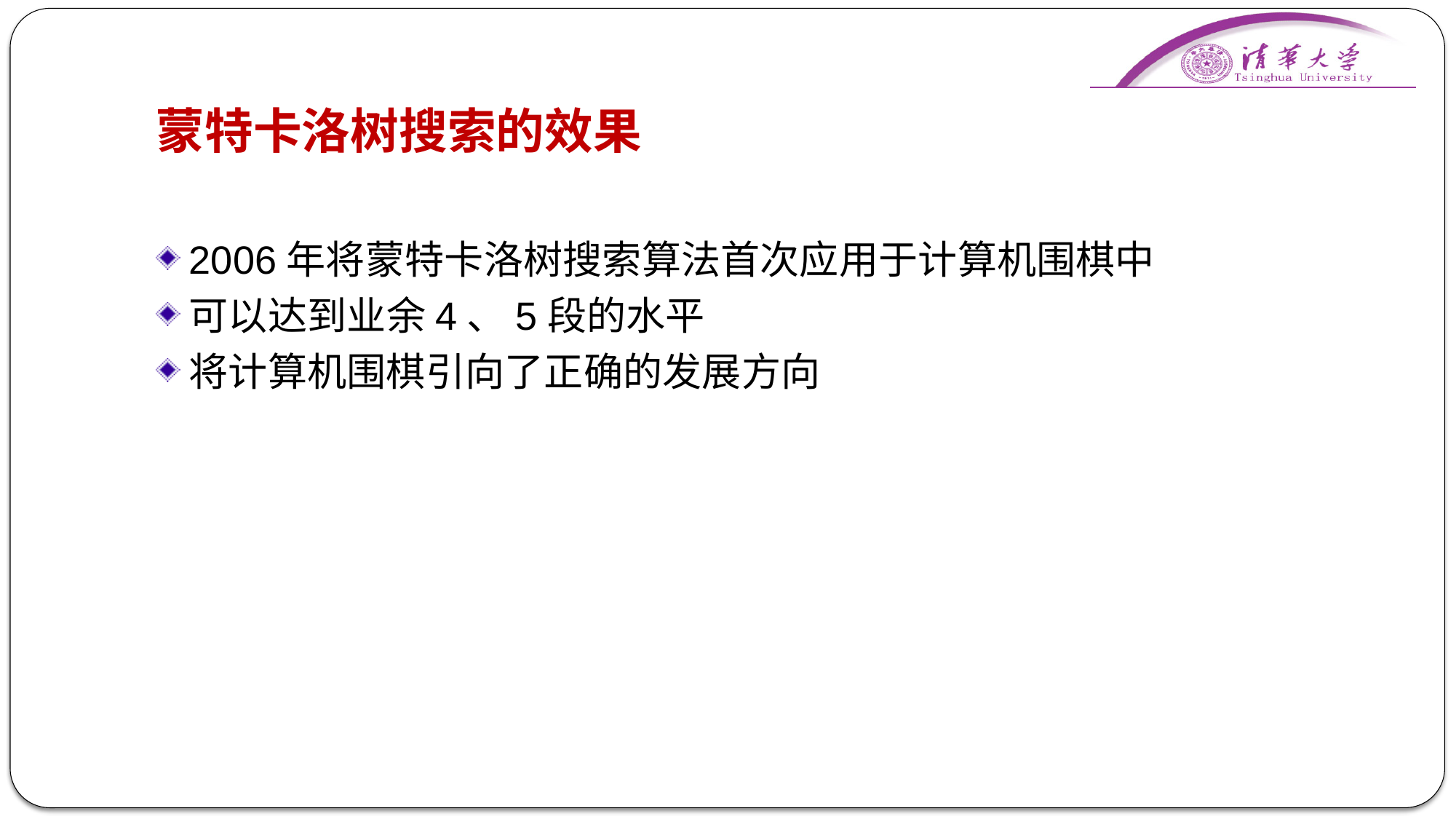

# 蒙特卡洛树搜索的效果

2006年将蒙特卡洛树搜索算法首次应用于计算机围棋中
可以达到业余4、5段的水平
将计算机围棋引向了正确的发展方向